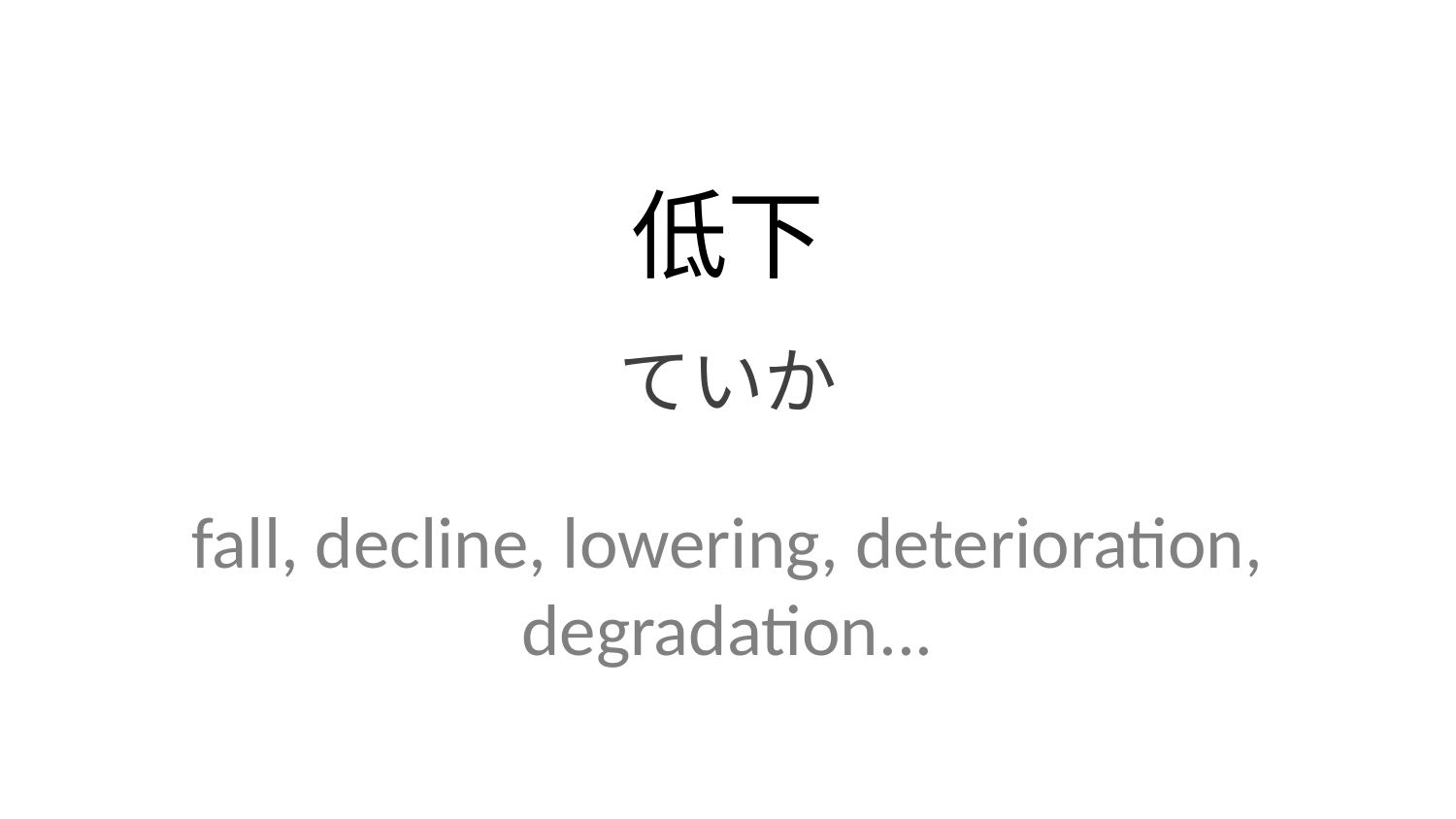

低下

ていか
fall, decline, lowering, deterioration, degradation...